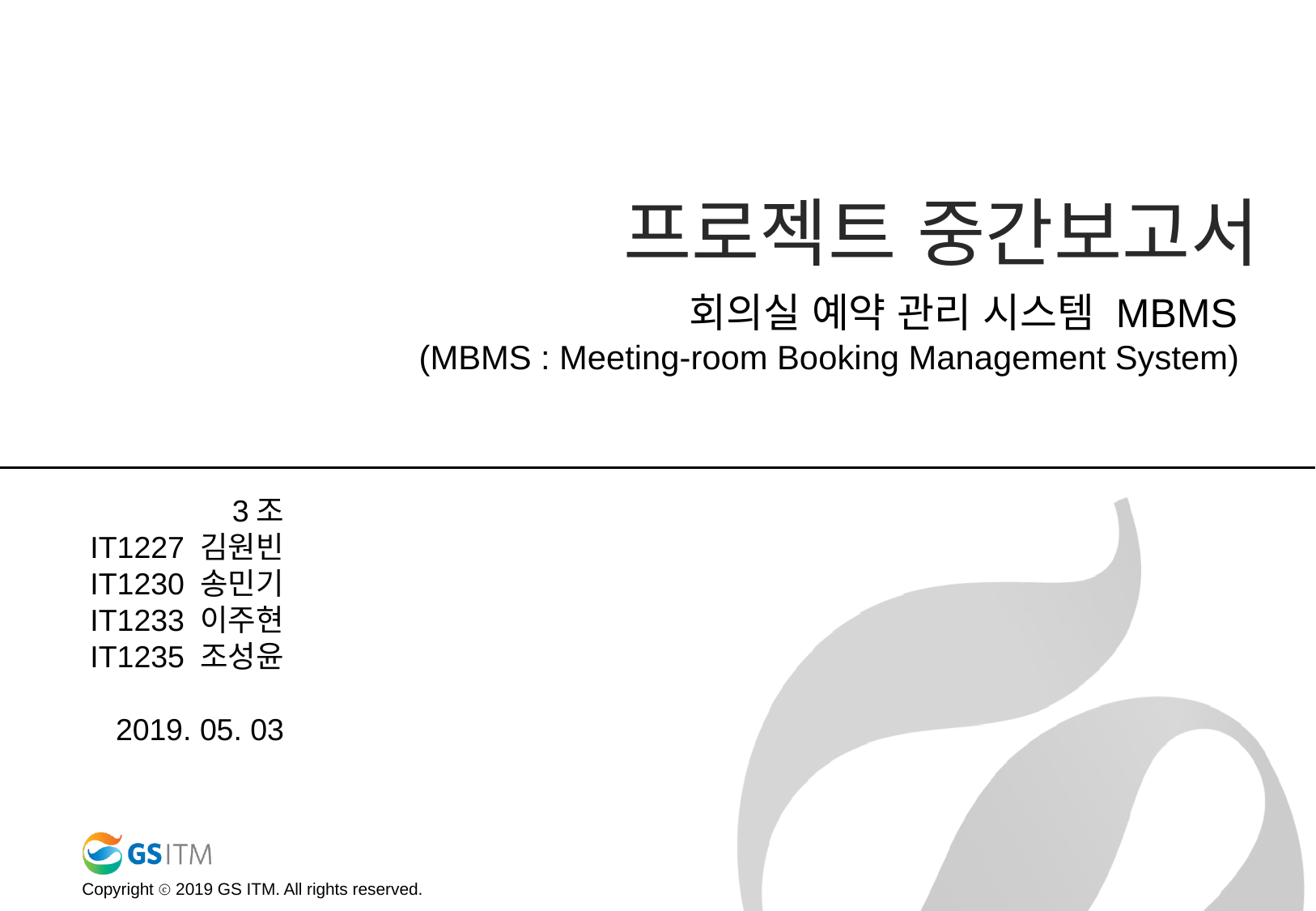

프로젝트 중간보고서
회의실 예약 관리 시스템 MBMS
(MBMS : Meeting-room Booking Management System)

3조
IT1227 김원빈
IT1230 송민기
IT1233 이주현
IT1235 조성윤

2019. 05. 03